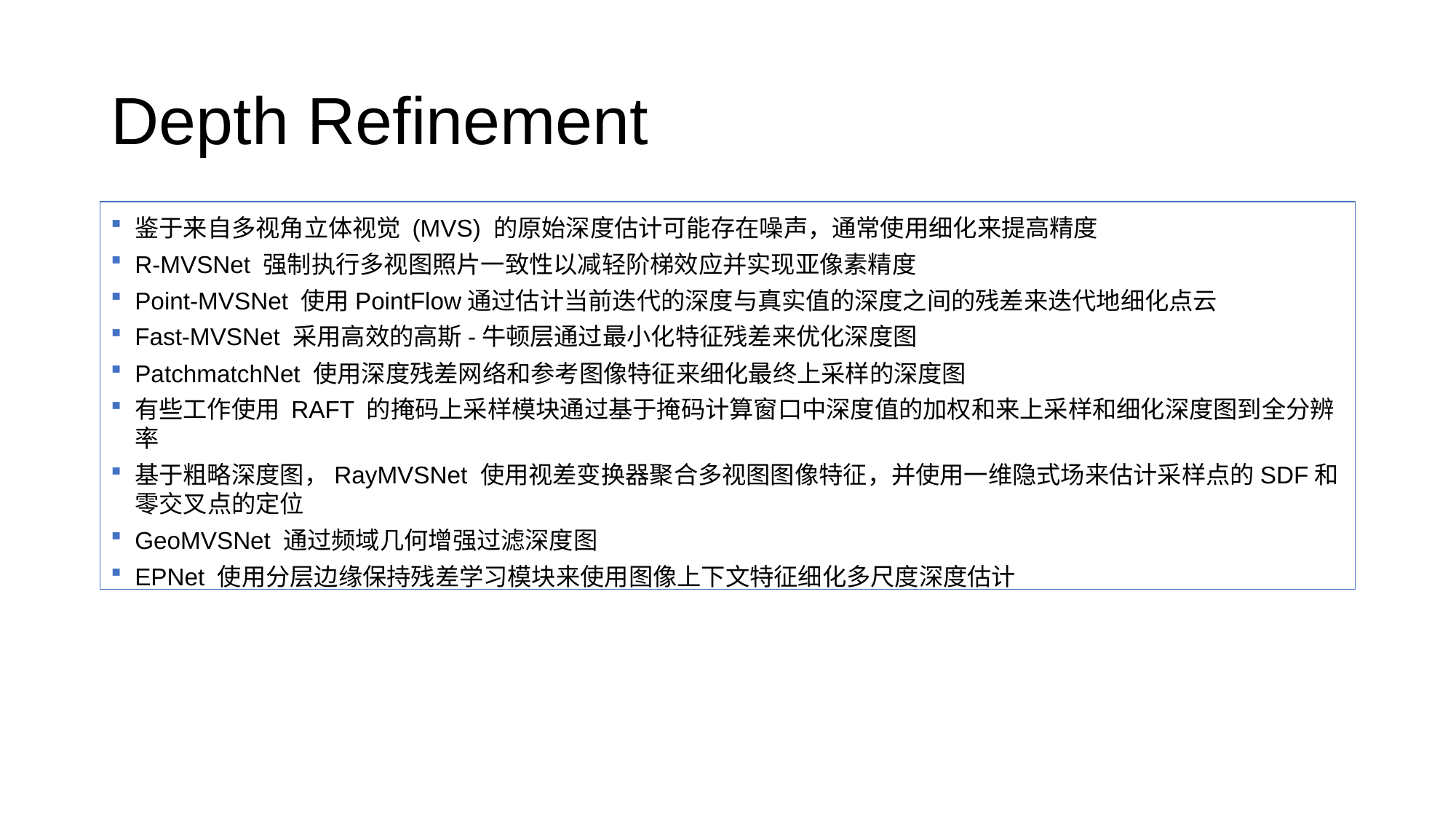

# Depth Refinement
鉴于来自多视角立体视觉 (MVS) 的原始深度估计可能存在噪声，通常使用细化来提高精度
R-MVSNet 强制执行多视图照片一致性以减轻阶梯效应并实现亚像素精度
Point-MVSNet 使用PointFlow通过估计当前迭代的深度与真实值的深度之间的残差来迭代地细化点云
Fast-MVSNet 采用高效的高斯-牛顿层通过最小化特征残差来优化深度图
PatchmatchNet 使用深度残差网络和参考图像特征来细化最终上采样的深度图
有些工作使用 RAFT 的掩码上采样模块通过基于掩码计算窗口中深度值的加权和来上采样和细化深度图到全分辨率
基于粗略深度图，RayMVSNet 使用视差变换器聚合多视图图像特征，并使用一维隐式场来估计采样点的SDF和零交叉点的定位
GeoMVSNet 通过频域几何增强过滤深度图
EPNet 使用分层边缘保持残差学习模块来使用图像上下文特征细化多尺度深度估计